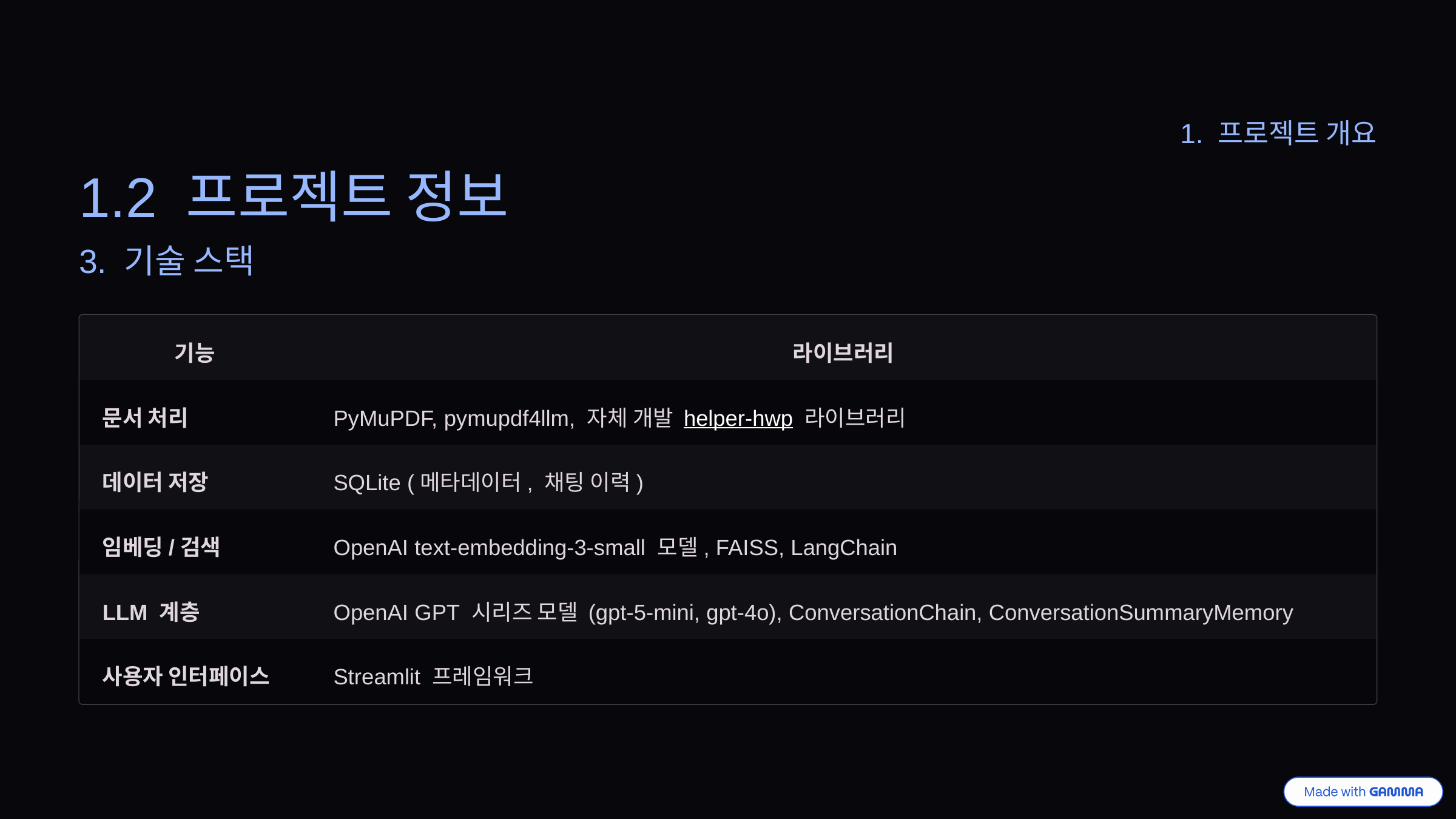

1. 프로젝트 개요
1.2 프로젝트 정보
3. 기술 스택

기능
라이브러리

문서 처리
PyMuPDF, pymupdf4llm, 자체 개발 helper-hwp 라이브러리

데이터 저장
SQLite (메타데이터, 채팅 이력)

임베딩/검색
OpenAI text-embedding-3-small 모델, FAISS, LangChain

LLM 계층
OpenAI GPT 시리즈 모델 (gpt-5-mini, gpt-4o), ConversationChain, ConversationSummaryMemory

사용자 인터페이스
Streamlit 프레임워크